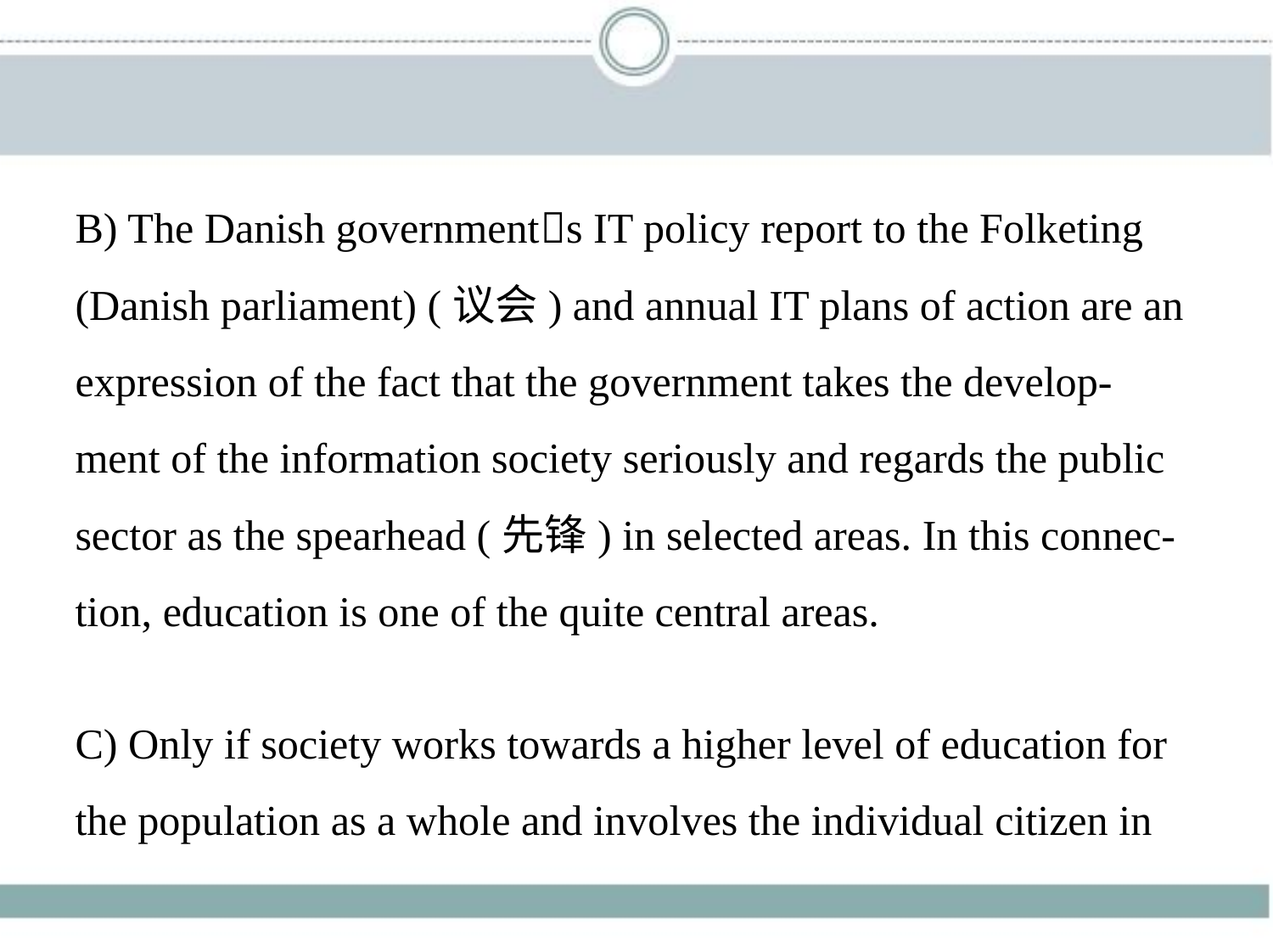

B) The Danish government􀆳s IT policy report to the Folketing
(Danish parliament) (议会) and annual IT plans of action are an
expression of the fact that the government takes the develop-
ment of the information society seriously and regards the public
sector as the spearhead (先锋) in selected areas. In this connec-
tion, education is one of the quite central areas.
C) Only if society works towards a higher level of education for
the population as a whole and involves the individual citizen in